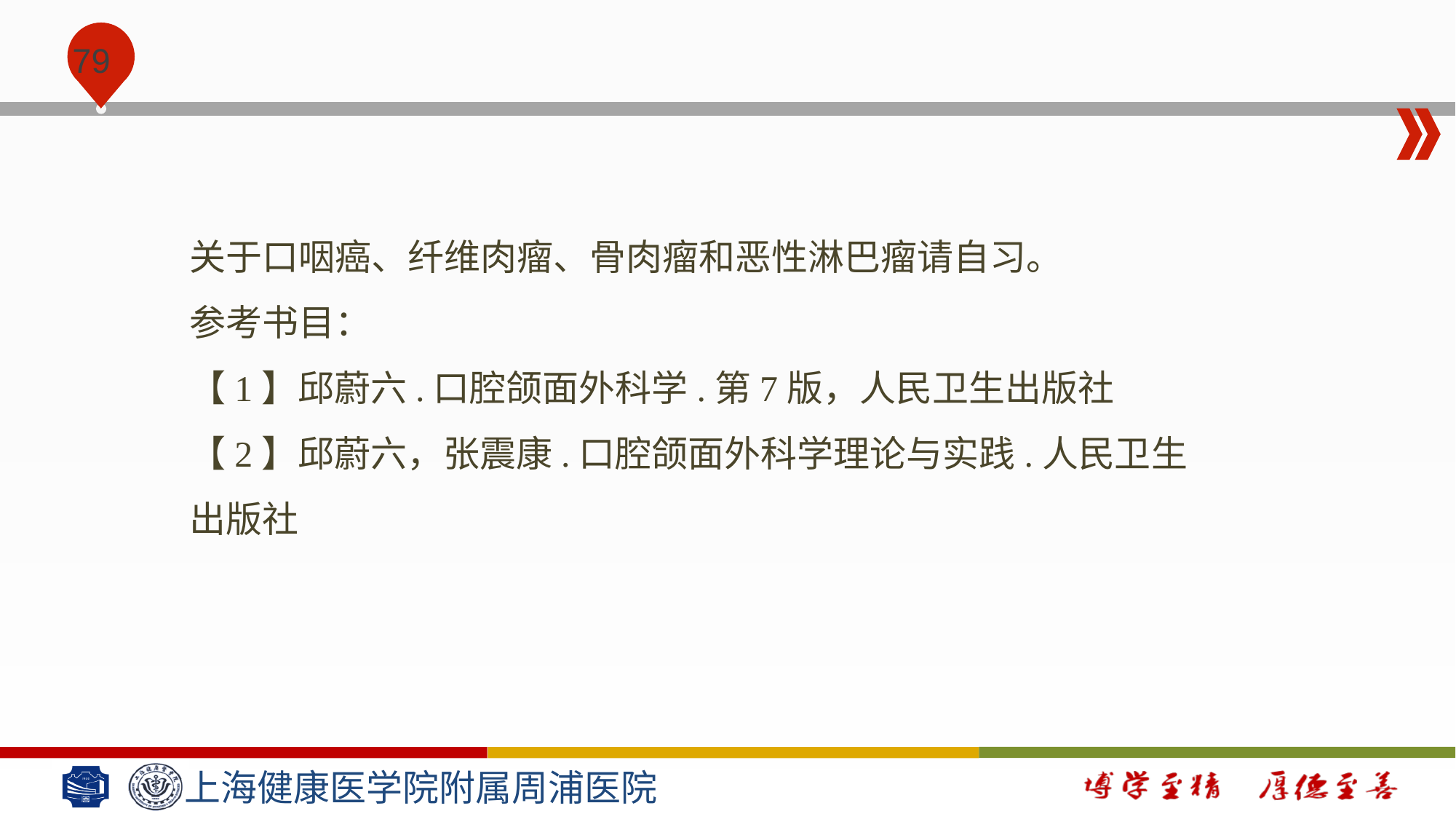

#
关于口咽癌、纤维肉瘤、骨肉瘤和恶性淋巴瘤请自习。
参考书目：
【1】邱蔚六.口腔颌面外科学.第7版，人民卫生出版社
【2】邱蔚六，张震康.口腔颌面外科学理论与实践.人民卫生出版社